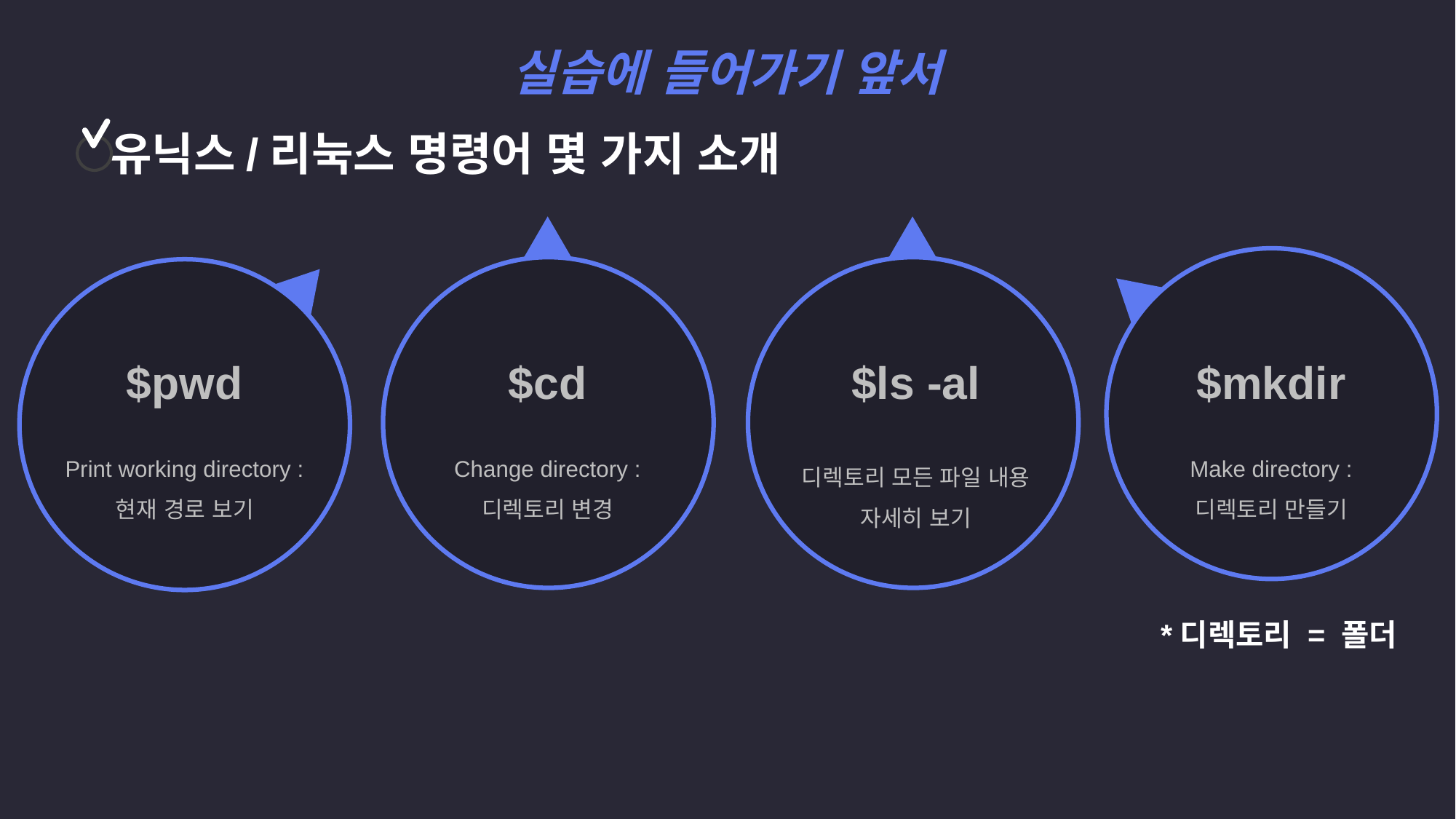

실습에 들어가기 앞서

유닉스/리눅스 명령어 몇 가지 소개

$pwd

Print working directory :
현재 경로 보기
$cd

Change directory :
디렉토리 변경
$ls -al

디렉토리 모든 파일 내용
자세히 보기
$mkdir

Make directory :
디렉토리 만들기
*디렉토리 = 폴더